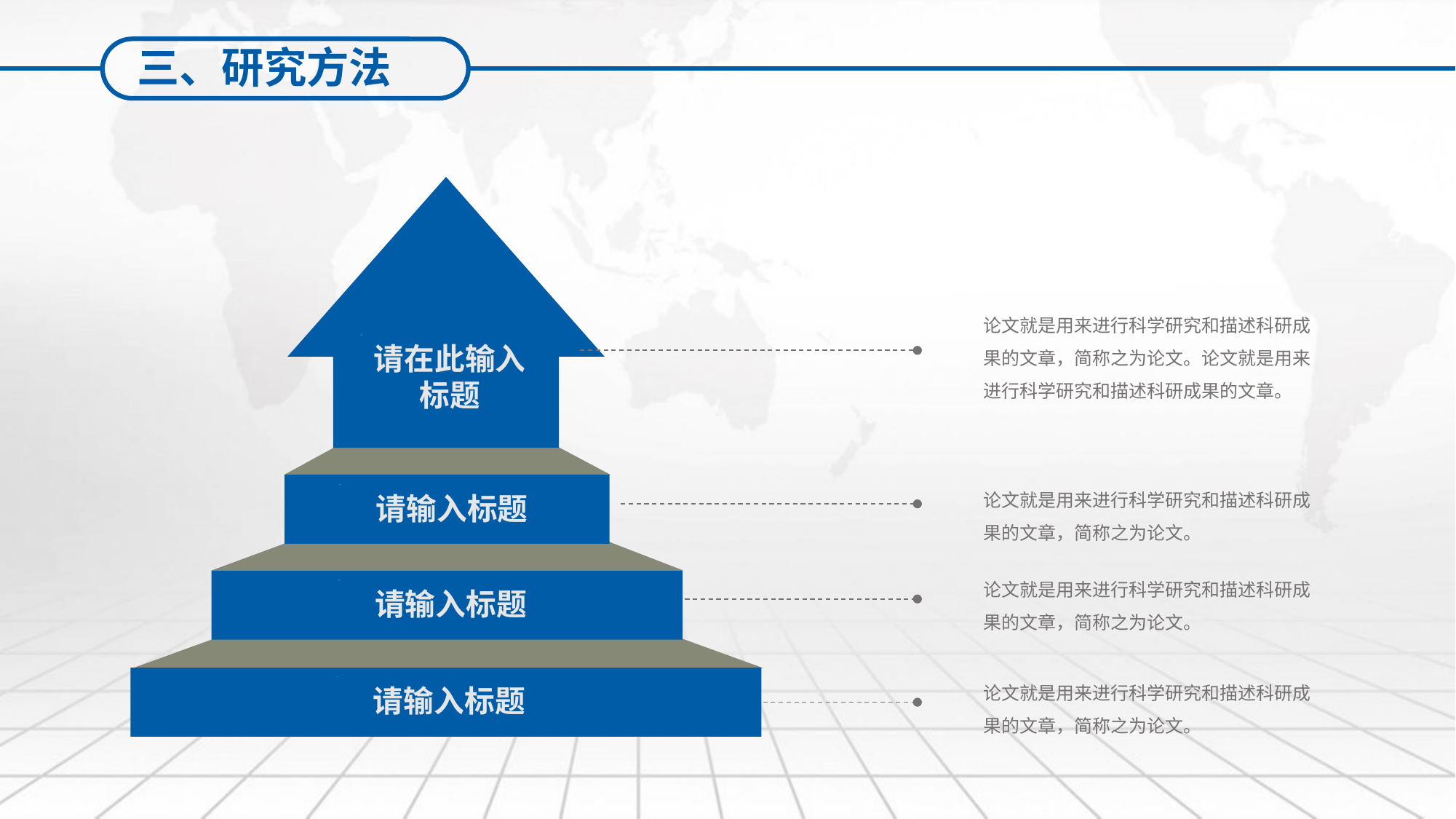

三、研究方法

请在此输入标题

请输入标题

请输入标题

请输入标题
论文就是用来进行科学研究和描述科研成果的文章，简称之为论文。论文就是用来进行科学研究和描述科研成果的文章。
论文就是用来进行科学研究和描述科研成果的文章，简称之为论文。
论文就是用来进行科学研究和描述科研成果的文章，简称之为论文。
论文就是用来进行科学研究和描述科研成果的文章，简称之为论文。